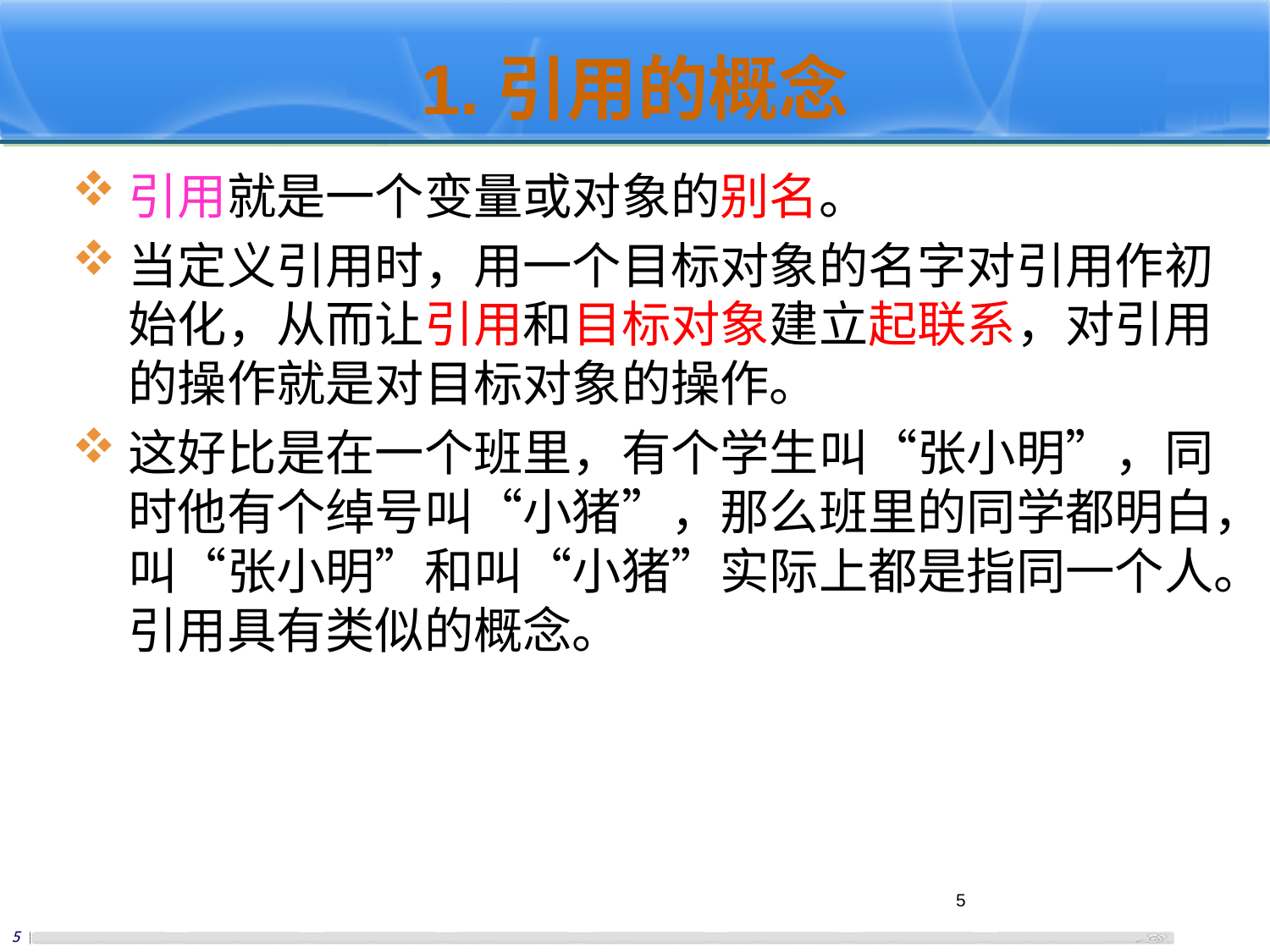

# 1.引用的概念
引用就是一个变量或对象的别名。
当定义引用时，用一个目标对象的名字对引用作初始化，从而让引用和目标对象建立起联系，对引用的操作就是对目标对象的操作。
这好比是在一个班里，有个学生叫“张小明”，同时他有个绰号叫“小猪”，那么班里的同学都明白，叫“张小明”和叫“小猪”实际上都是指同一个人。引用具有类似的概念。
5